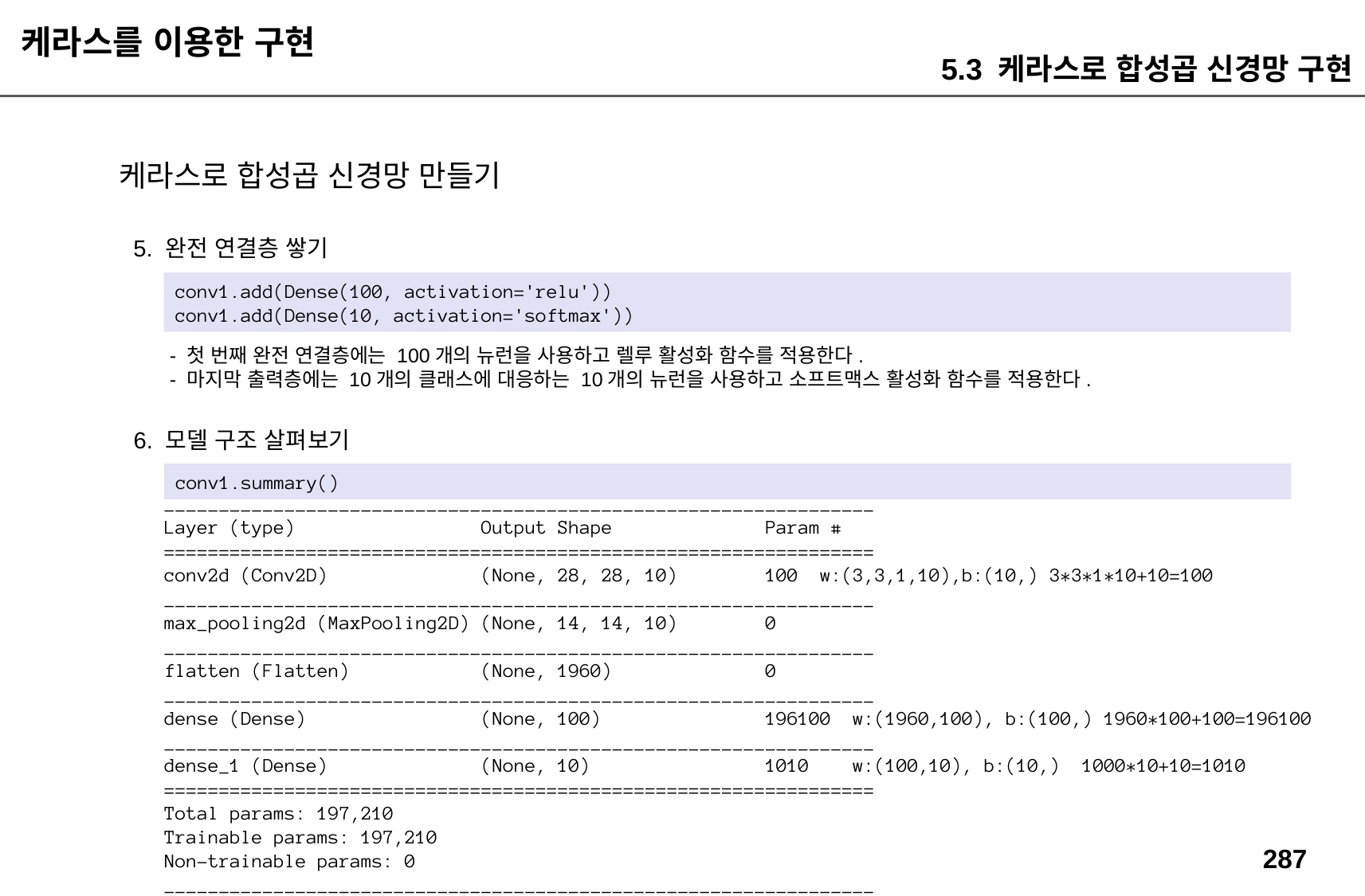

케라스를 이용한 구현
5.3 케라스로 합성곱 신경망 구현
케라스로 합성곱 신경망 만들기
5. 완전 연결층 쌓기
conv1.add(Dense(100, activation='relu'))
conv1.add(Dense(10, activation='softmax'))
- 첫 번째 완전 연결층에는 100개의 뉴런을 사용하고 렐루 활성화 함수를 적용한다.
- 마지막 출력층에는 10개의 클래스에 대응하는 10개의 뉴런을 사용하고 소프트맥스 활성화 함수를 적용한다.
6. 모델 구조 살펴보기
conv1.summary()
_________________________________________________________________
Layer (type)                 Output Shape              Param #
=================================================================
conv2d (Conv2D)              (None, 28, 28, 10)        100  w:(3,3,1,10),b:(10,) 3*3*1*10+10=100
_________________________________________________________________
max_pooling2d (MaxPooling2D) (None, 14, 14, 10)        0
_________________________________________________________________
flatten (Flatten)            (None, 1960)              0
_________________________________________________________________
dense (Dense)                (None, 100)               196100  w:(1960,100), b:(100,) 1960*100+100=196100
_________________________________________________________________
dense_1 (Dense)              (None, 10)                1010    w:(100,10), b:(10,)  1000*10+10=1010
=================================================================
Total params: 197,210
Trainable params: 197,210
Non-trainable params: 0
_________________________________________________________________